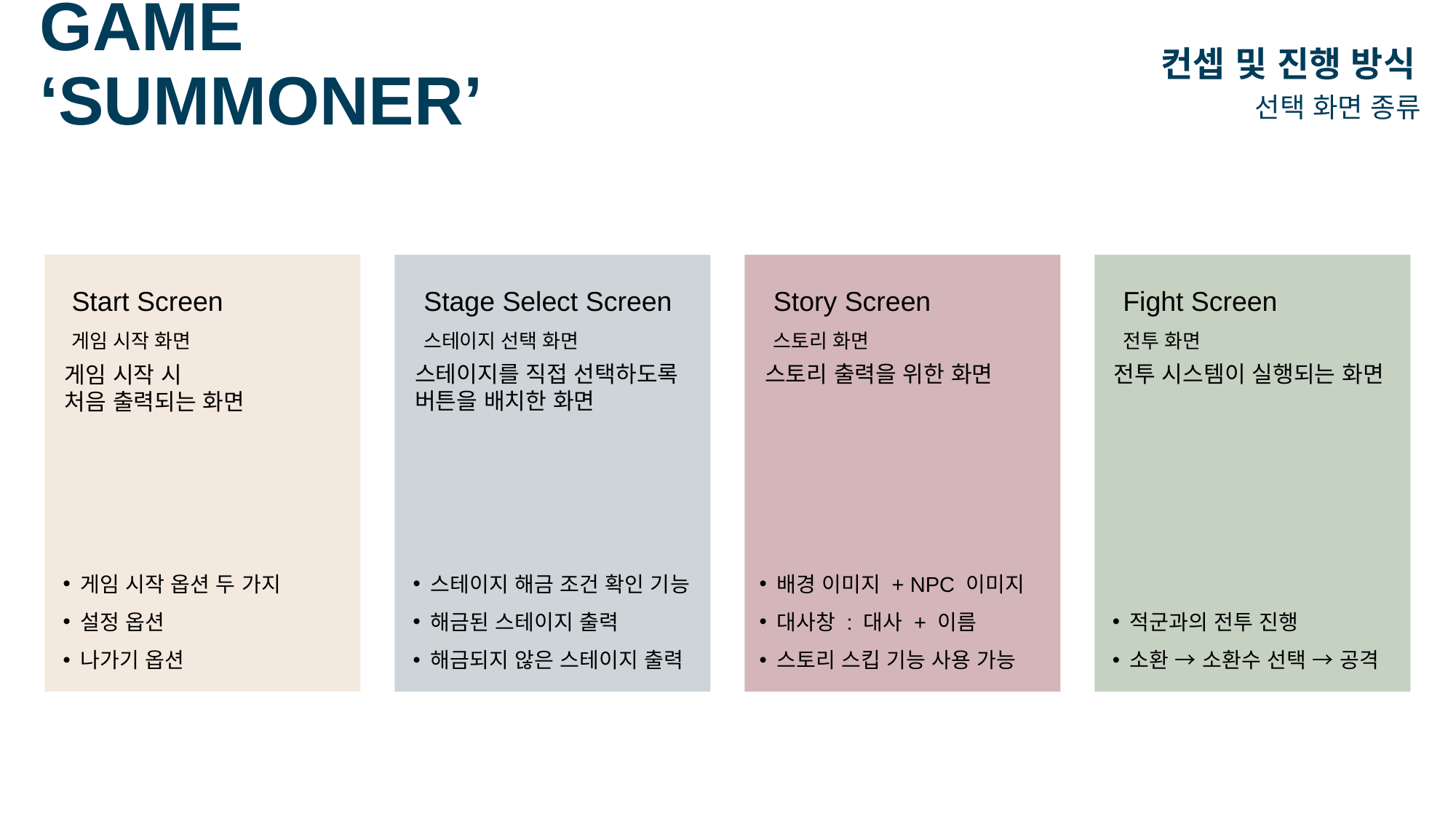

# GAME ‘SUMMONER’
컨셉 및 진행 방식
선택 화면 종류

Fight Screen
전투 화면
Story Screen
스토리 화면
Stage Select Screen
스테이지 선택 화면
Start Screen
게임 시작 화면
스테이지를 직접 선택하도록
버튼을 배치한 화면
스토리 출력을 위한 화면
전투 시스템이 실행되는 화면
게임 시작 시
처음 출력되는 화면
게임 시작 옵션 두 가지
설정 옵션
나가기 옵션
스테이지 해금 조건 확인 기능
해금된 스테이지 출력
해금되지 않은 스테이지 출력
배경 이미지 + NPC 이미지
대사창 : 대사 + 이름
스토리 스킵 기능 사용 가능
적군과의 전투 진행
소환 → 소환수 선택 → 공격